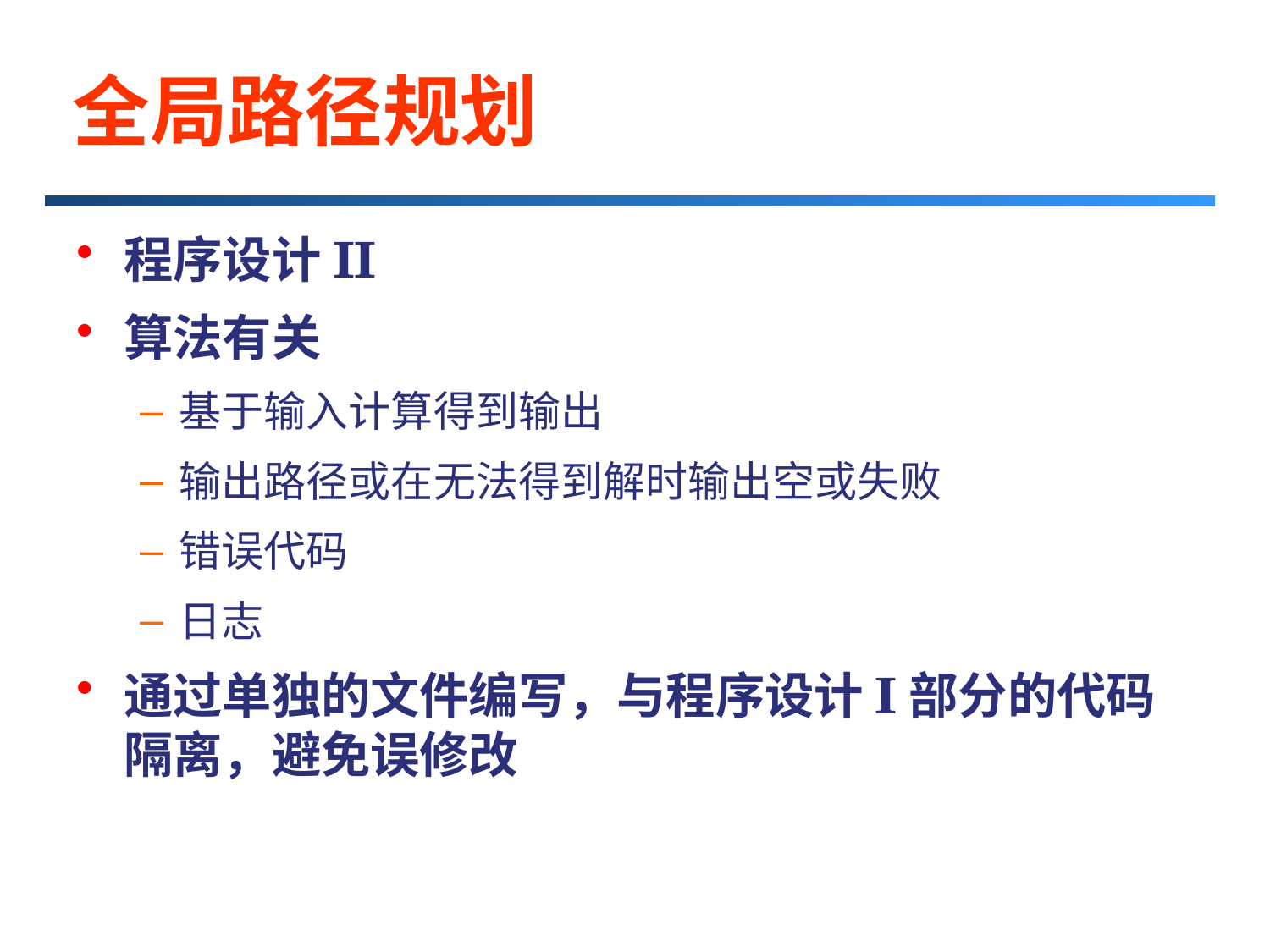

# 全局路径规划
程序设计II
算法有关
基于输入计算得到输出
输出路径或在无法得到解时输出空或失败
错误代码
日志
通过单独的文件编写，与程序设计I部分的代码隔离，避免误修改